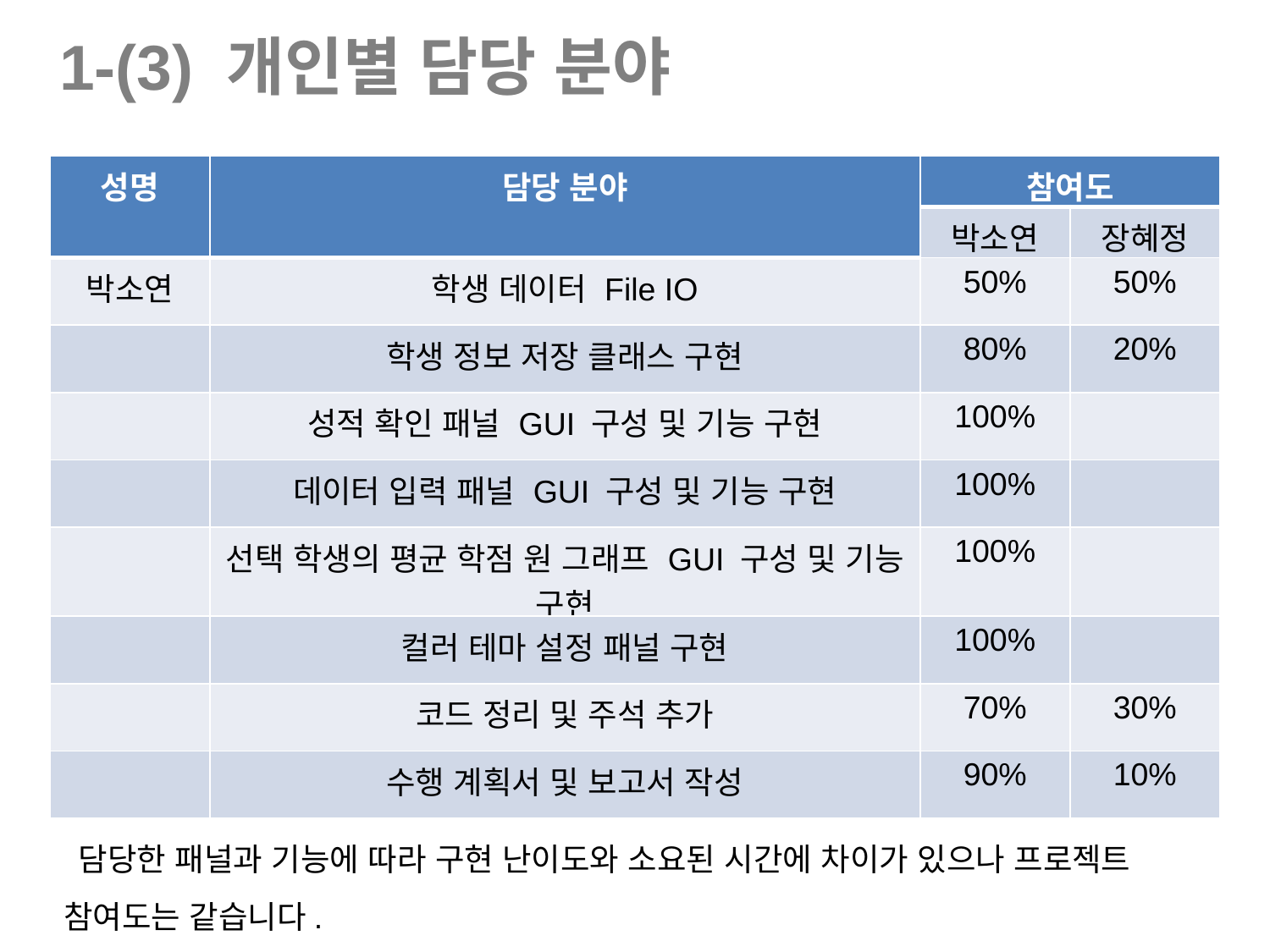

1-(3) 개인별 담당 분야
Content
| 성명 | 담당 분야 | 참여도 |  |
| --- | --- | --- | --- |
|  |  | 박소연 | 장혜정 |
| 박소연 | 학생 데이터 File IO | 50% | 50% |
|  | 학생 정보 저장 클래스 구현 | 80% | 20% |
|  | 성적 확인 패널 GUI 구성 및 기능 구현 | 100% |  |
|  | 데이터 입력 패널 GUI 구성 및 기능 구현 | 100% |  |
|  | 선택 학생의 평균 학점 원 그래프 GUI 구성 및 기능 구현 | 100% |  |
|  | 컬러 테마 설정 패널 구현 | 100% |  |
|  | 코드 정리 및 주석 추가 | 70% | 30% |
|  | 수행 계획서 및 보고서 작성 | 90% | 10% |
Content
 담당한 패널과 기능에 따라 구현 난이도와 소요된 시간에 차이가 있으나 프로젝트 참여도는 같습니다.